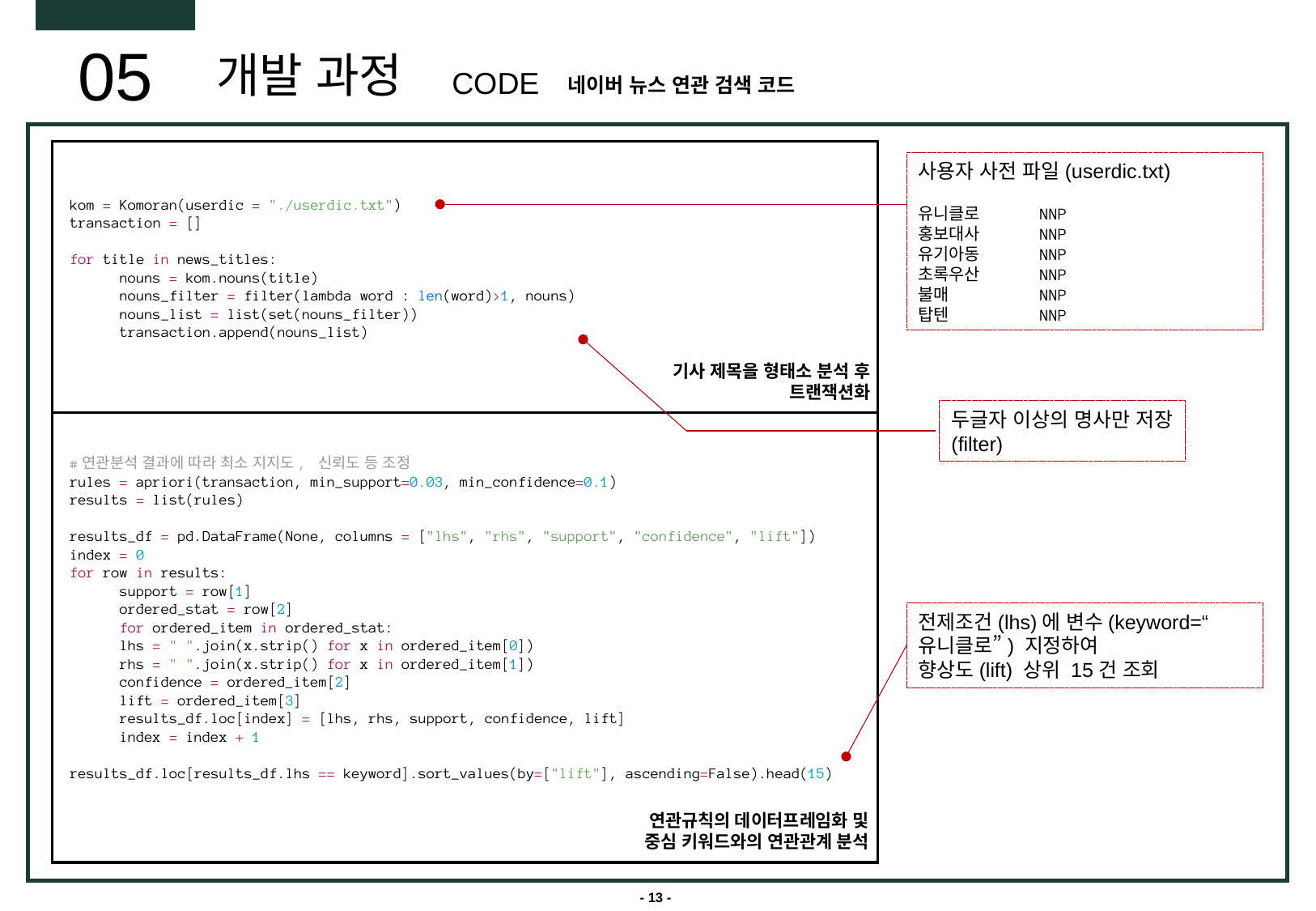

05
개발 과정
CODE
네이버 뉴스 연관 검색 코드

사용자 사전 파일(userdic.txt)

유니클로	NNP
홍보대사	NNP
유기아동	NNP
초록우산	NNP
불매	NNP
탑텐	NNP
kom = Komoran(userdic = "./userdic.txt")
transaction = []

for title in news_titles:
      nouns = kom.nouns(title)
      nouns_filter = filter(lambda word : len(word)>1, nouns)
      nouns_list = list(set(nouns_filter))
      transaction.append(nouns_list)

기사 제목을 형태소 분석 후
트랜잭션화
두글자 이상의 명사만 저장
(filter)
#연관분석 결과에 따라 최소 지지도, 신뢰도 등 조정
rules = apriori(transaction, min_support=0.03, min_confidence=0.1)
results = list(rules)

results_df = pd.DataFrame(None, columns = ["lhs", "rhs", "support", "confidence", "lift"])
index = 0
for row in results:
      support = row[1]
      ordered_stat = row[2]
      for ordered_item in ordered_stat:
      lhs = " ".join(x.strip() for x in ordered_item[0])
      rhs = " ".join(x.strip() for x in ordered_item[1])
      confidence = ordered_item[2]
      lift = ordered_item[3]
      results_df.loc[index] = [lhs, rhs, support, confidence, lift]
      index = index + 1

results_df.loc[results_df.lhs == keyword].sort_values(by=["lift"], ascending=False).head(15)
전제조건(lhs)에 변수(keyword=“유니클로”) 지정하여
향상도(lift) 상위 15건 조회
연관규칙의 데이터프레임화 및
중심 키워드와의 연관관계 분석
- 13 -